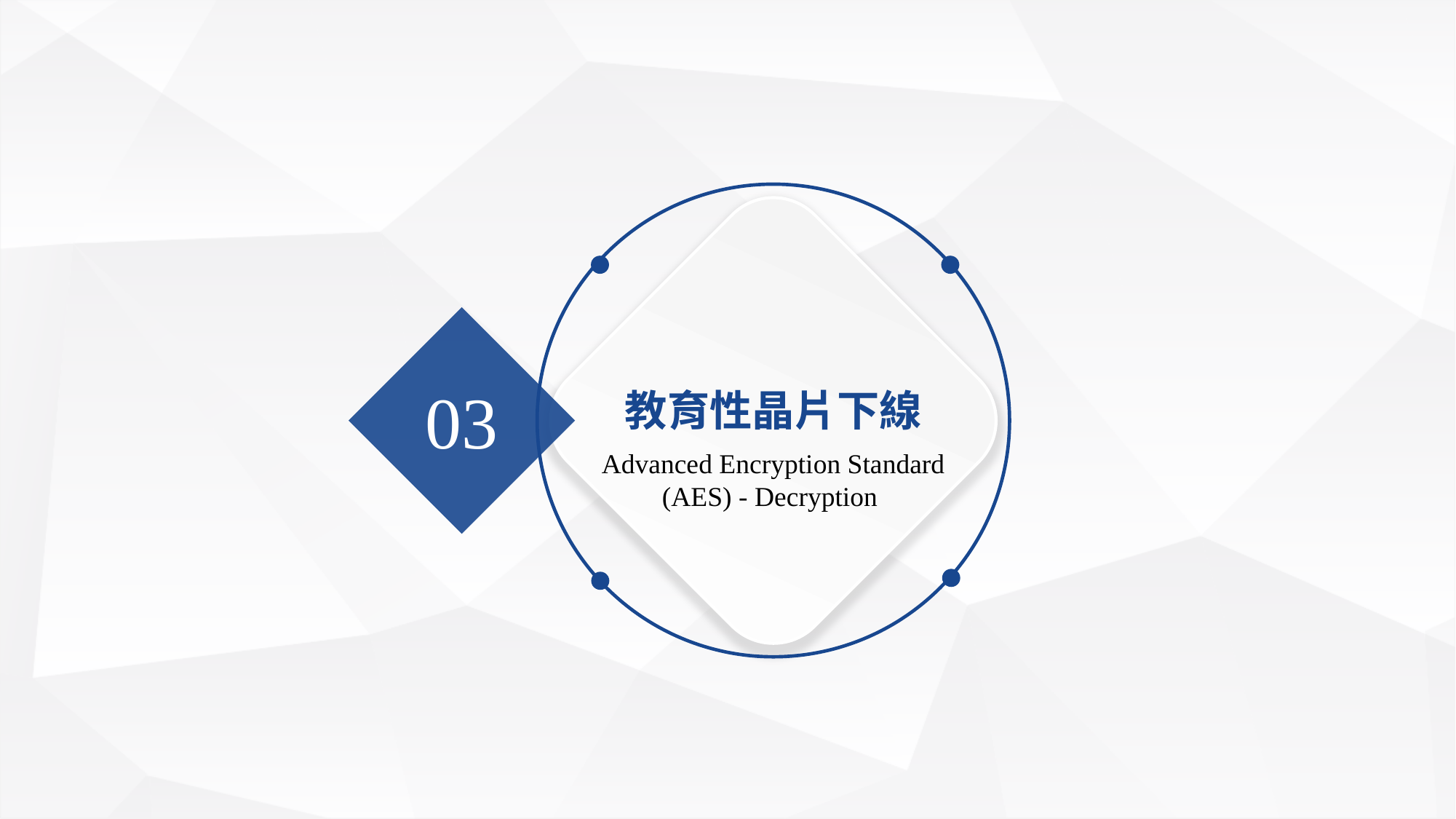

03
教育性晶片下線
Advanced Encryption Standard (AES) - Decryption